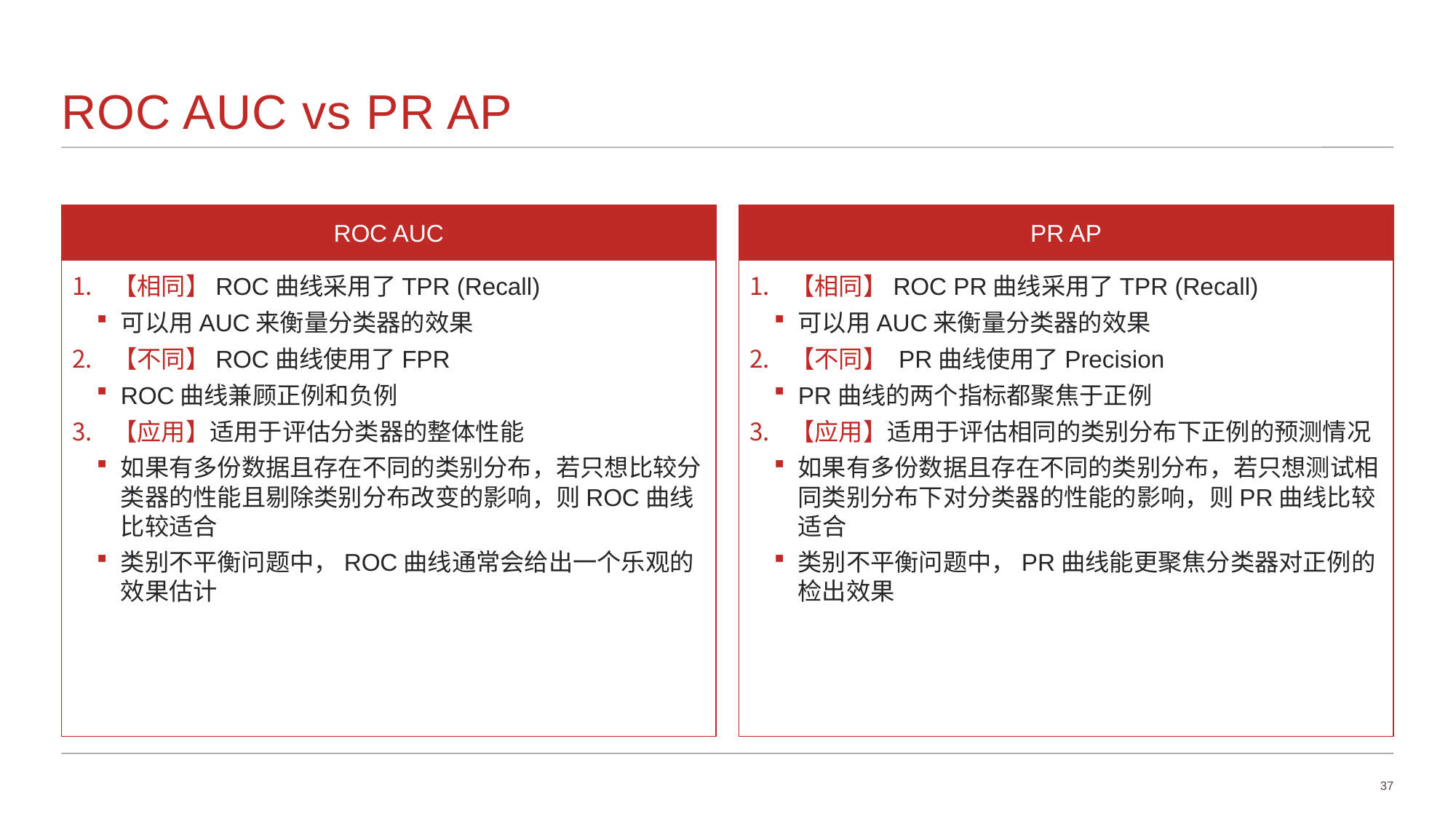

# ROC AUC vs PR AP
ROC AUC
PR AP
【相同】ROC曲线采用了TPR (Recall)
可以用AUC来衡量分类器的效果
【不同】ROC曲线使用了FPR
ROC曲线兼顾正例和负例
【应用】适用于评估分类器的整体性能
如果有多份数据且存在不同的类别分布，若只想比较分类器的性能且剔除类别分布改变的影响，则ROC曲线比较适合
类别不平衡问题中，ROC曲线通常会给出一个乐观的效果估计
【相同】ROC PR曲线采用了TPR (Recall)
可以用AUC来衡量分类器的效果
【不同】 PR曲线使用了Precision
PR曲线的两个指标都聚焦于正例
【应用】适用于评估相同的类别分布下正例的预测情况
如果有多份数据且存在不同的类别分布，若只想测试相同类别分布下对分类器的性能的影响，则PR曲线比较适合
类别不平衡问题中，PR曲线能更聚焦分类器对正例的检出效果